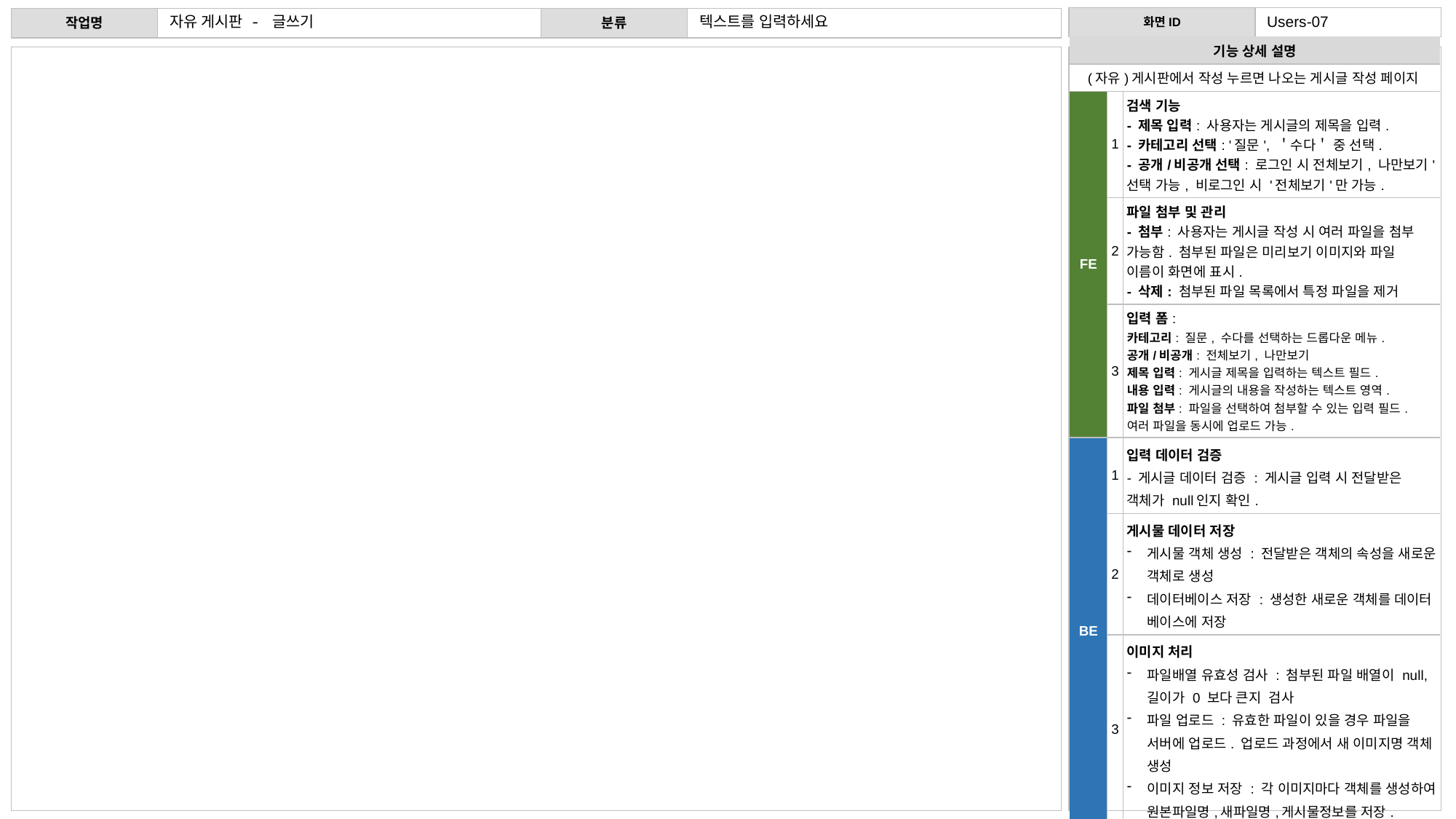

자유 게시판 - 글쓰기
텍스트를 입력하세요
Users-07
| 기능 상세 설명 | 기능 상세 설명 |  |
| --- | --- | --- |
| (자유)게시판에서 작성 누르면 나오는 게시글 작성 페이지 | 서비스 이용을 위한 회원 가입 | 서비스 이용을 위한 회원 가입 |
| FE | 1 | 검색 기능 - 제목 입력: 사용자는 게시글의 제목을 입력. - 카테고리 선택: '질문', ＇수다＇ 중 선택. - 공개/비공개 선택: 로그인 시 전체보기, 나만보기' 선택 가능, 비로그인 시 '전체보기'만 가능. |
|  | 2 | 파일 첨부 및 관리 - 첨부: 사용자는 게시글 작성 시 여러 파일을 첨부 가능함. 첨부된 파일은 미리보기 이미지와 파일 이름이 화면에 표시. - 삭제: 첨부된 파일 목록에서 특정 파일을 제거 |
|  | 3 | 입력 폼: 카테고리: 질문, 수다를 선택하는 드롭다운 메뉴. 공개/비공개: 전체보기, 나만보기 제목 입력: 게시글 제목을 입력하는 텍스트 필드. 내용 입력: 게시글의 내용을 작성하는 텍스트 영역. 파일 첨부: 파일을 선택하여 첨부할 수 있는 입력 필드. 여러 파일을 동시에 업로드 가능. |
| BE | 1 | 입력 데이터 검증 - 게시글 데이터 검증 : 게시글 입력 시 전달받은 객체가 null인지 확인. |
|  | 2 | 게시물 데이터 저장 게시물 객체 생성 : 전달받은 객체의 속성을 새로운 객체로 생성 데이터베이스 저장 : 생성한 새로운 객체를 데이터 베이스에 저장 |
|  | 3 | 이미지 처리 파일배열 유효성 검사 : 첨부된 파일 배열이 null, 길이가 0 보다 큰지 검사 파일 업로드 : 유효한 파일이 있을 경우 파일을 서버에 업로드. 업로드 과정에서 새 이미지명 객체 생성 이미지 정보 저장 : 각 이미지마다 객체를 생성하여 원본파일명,새파일명,게시물정보를 저장. |
| 인터페이스 요구사항 | 인터페이스 요구사항 |  |
| 입력 | 제목, 내용, 카테고리, 공개 범위 선택파일 첨부 | 이메일(아이디), 이름, 비밀번호, 비밀번호 확인 입력 후 회원 가입 버튼 클릭 |
| 출력 | 작성 완료 후 게시판 페이지로 이동 | 로그인 페이지 |